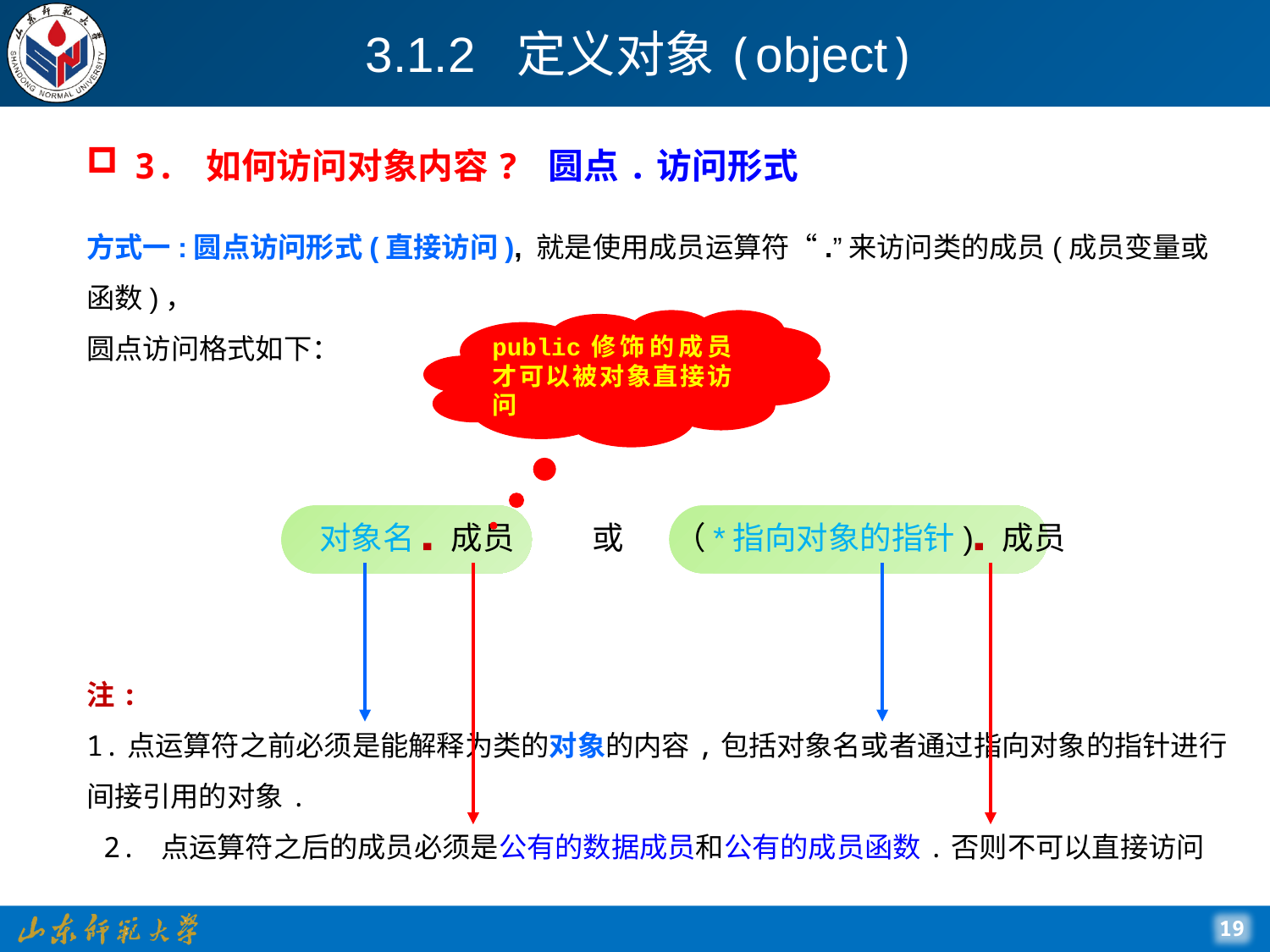

# 3.1.2 定义对象(object)
3. 如何访问对象内容? 圆点.访问形式

方式一:圆点访问形式(直接访问), 就是使用成员运算符“.”来访问类的成员(成员变量或函数)，
圆点访问格式如下：
public修饰的成员才可以被对象直接访问

 对象名. 成员
或
（*指向对象的指针). 成员
注:
1.点运算符之前必须是能解释为类的对象的内容,包括对象名或者通过指向对象的指针进行间接引用的对象.
 2. 点运算符之后的成员必须是公有的数据成员和公有的成员函数.否则不可以直接访问